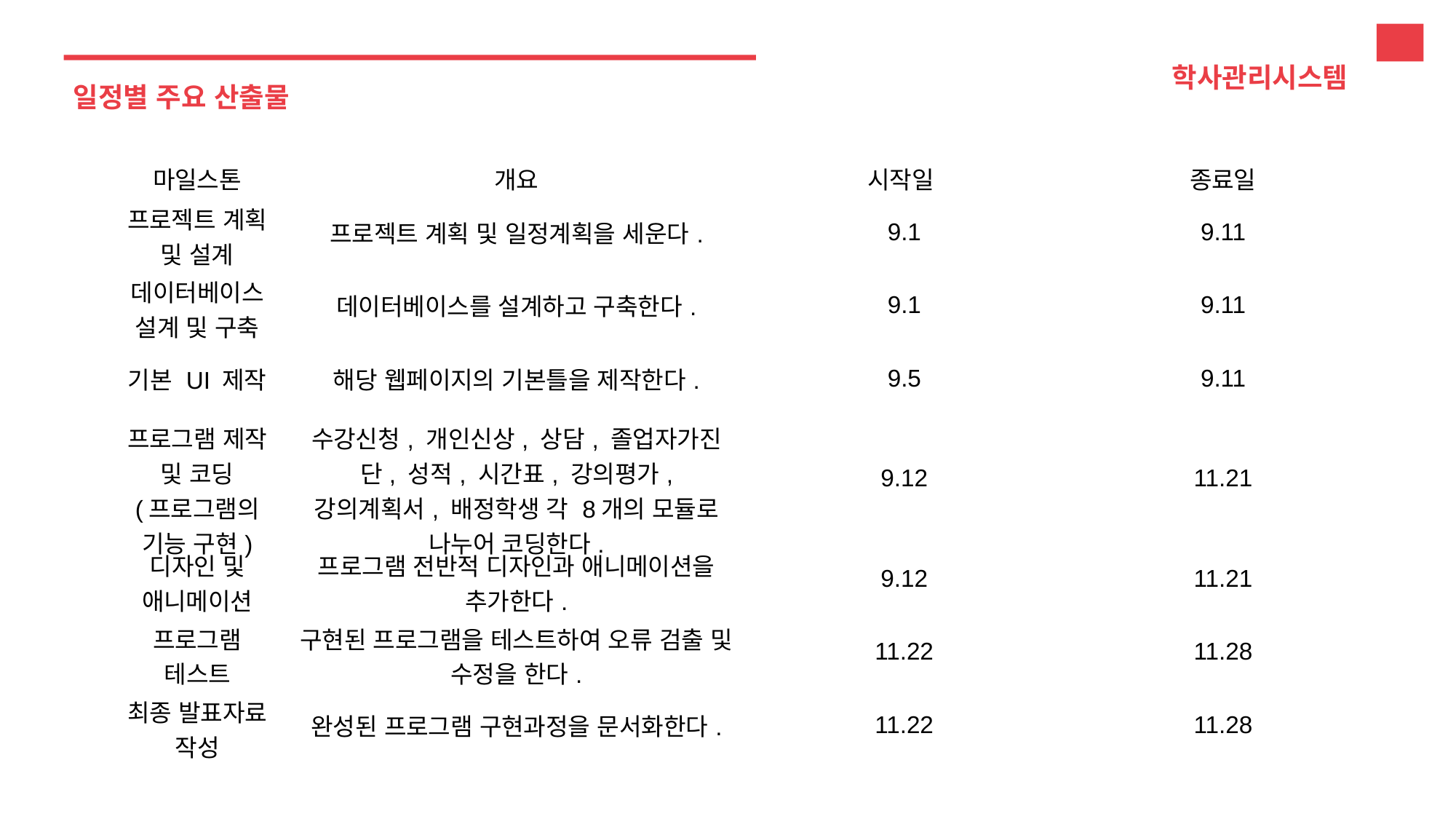

학사관리시스템
일정별 주요 산출물
| 마일스톤 | 개요 | 시작일 | 종료일 |
| --- | --- | --- | --- |
| 프로젝트 계획 및 설계 | 프로젝트 계획 및 일정계획을 세운다. | 9.1 | 9.11 |
| 데이터베이스 설계 및 구축 | 데이터베이스를 설계하고 구축한다. | 9.1 | 9.11 |
| 기본 UI 제작 | 해당 웹페이지의 기본틀을 제작한다. | 9.5 | 9.11 |
| 프로그램 제작 및 코딩 (프로그램의 기능 구현) | 수강신청, 개인신상, 상담, 졸업자가진단, 성적, 시간표, 강의평가, 강의계획서, 배정학생 각 8개의 모듈로 나누어 코딩한다. | 9.12 | 11.21 |
| 디자인 및 애니메이션 | 프로그램 전반적 디자인과 애니메이션을 추가한다. | 9.12 | 11.21 |
| 프로그램 테스트 | 구현된 프로그램을 테스트하여 오류 검출 및 수정을 한다. | 11.22 | 11.28 |
| 최종 발표자료 작성 | 완성된 프로그램 구현과정을 문서화한다. | 11.22 | 11.28 |